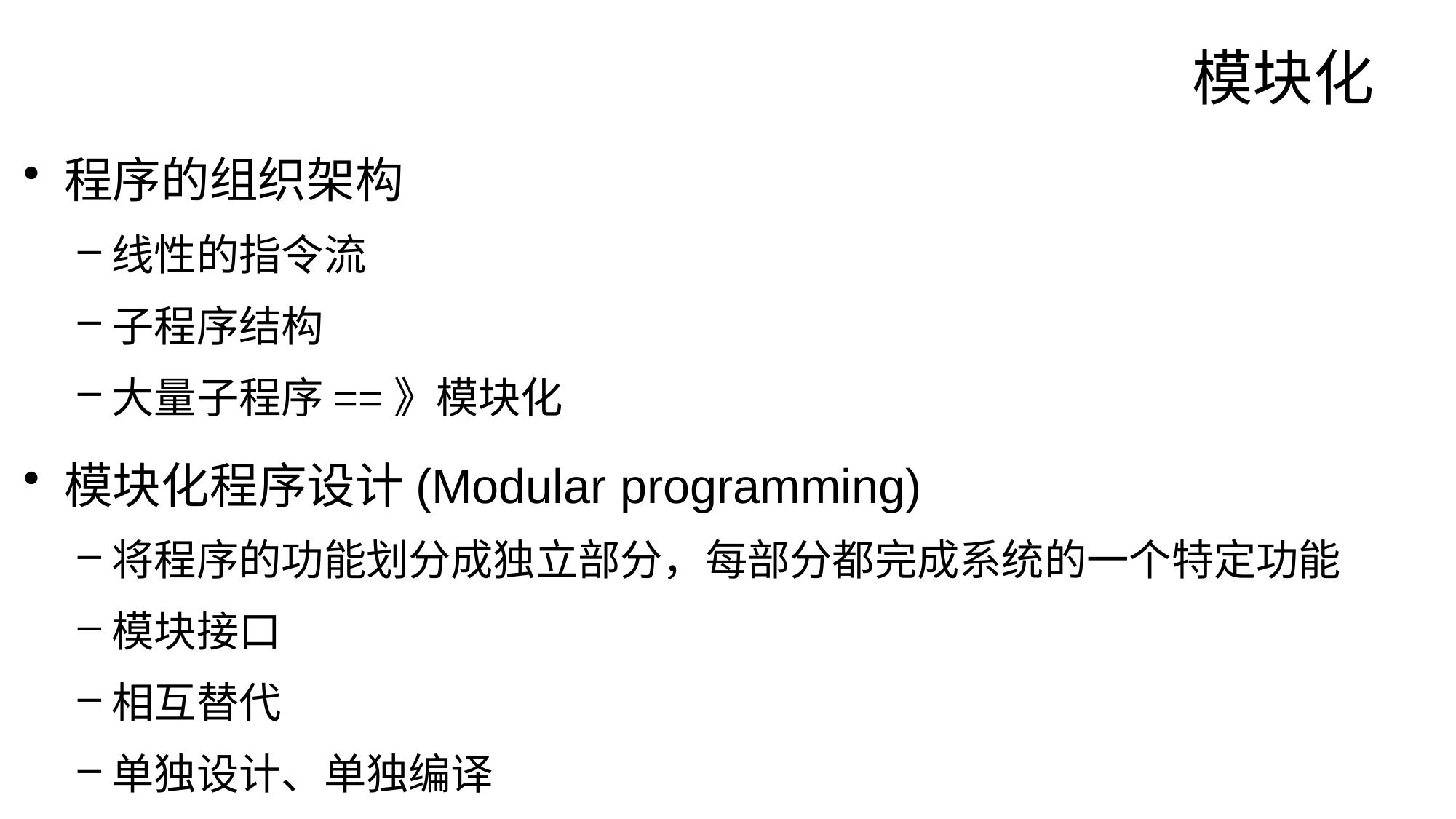

# 模块化
程序的组织架构
线性的指令流
子程序结构
大量子程序==》模块化
模块化程序设计(Modular programming)
将程序的功能划分成独立部分，每部分都完成系统的一个特定功能
模块接口
相互替代
单独设计、单独编译